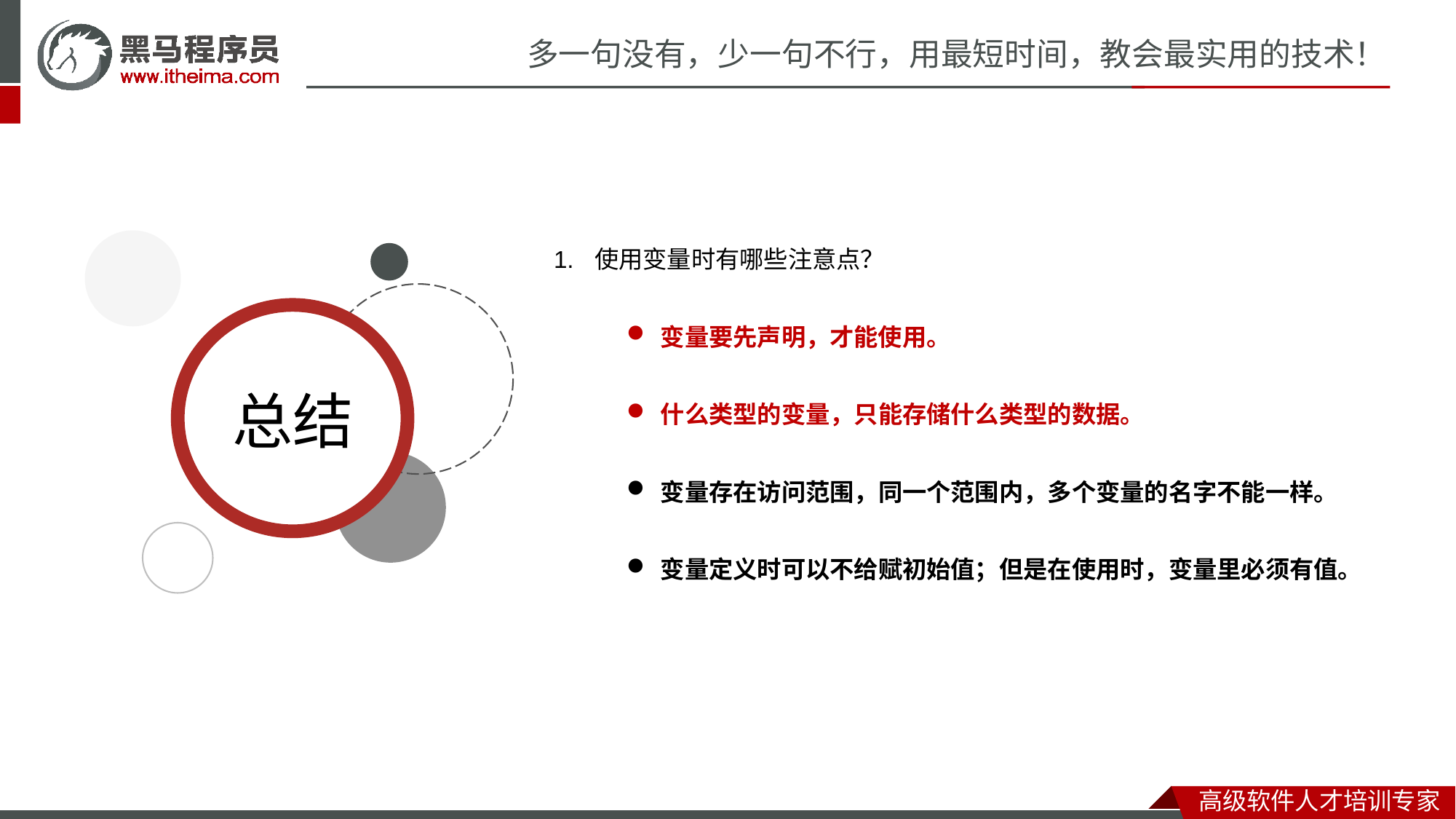

使用变量时有哪些注意点？
变量要先声明，才能使用。
什么类型的变量，只能存储什么类型的数据。
变量存在访问范围，同一个范围内，多个变量的名字不能一样。
变量定义时可以不给赋初始值；但是在使用时，变量里必须有值。